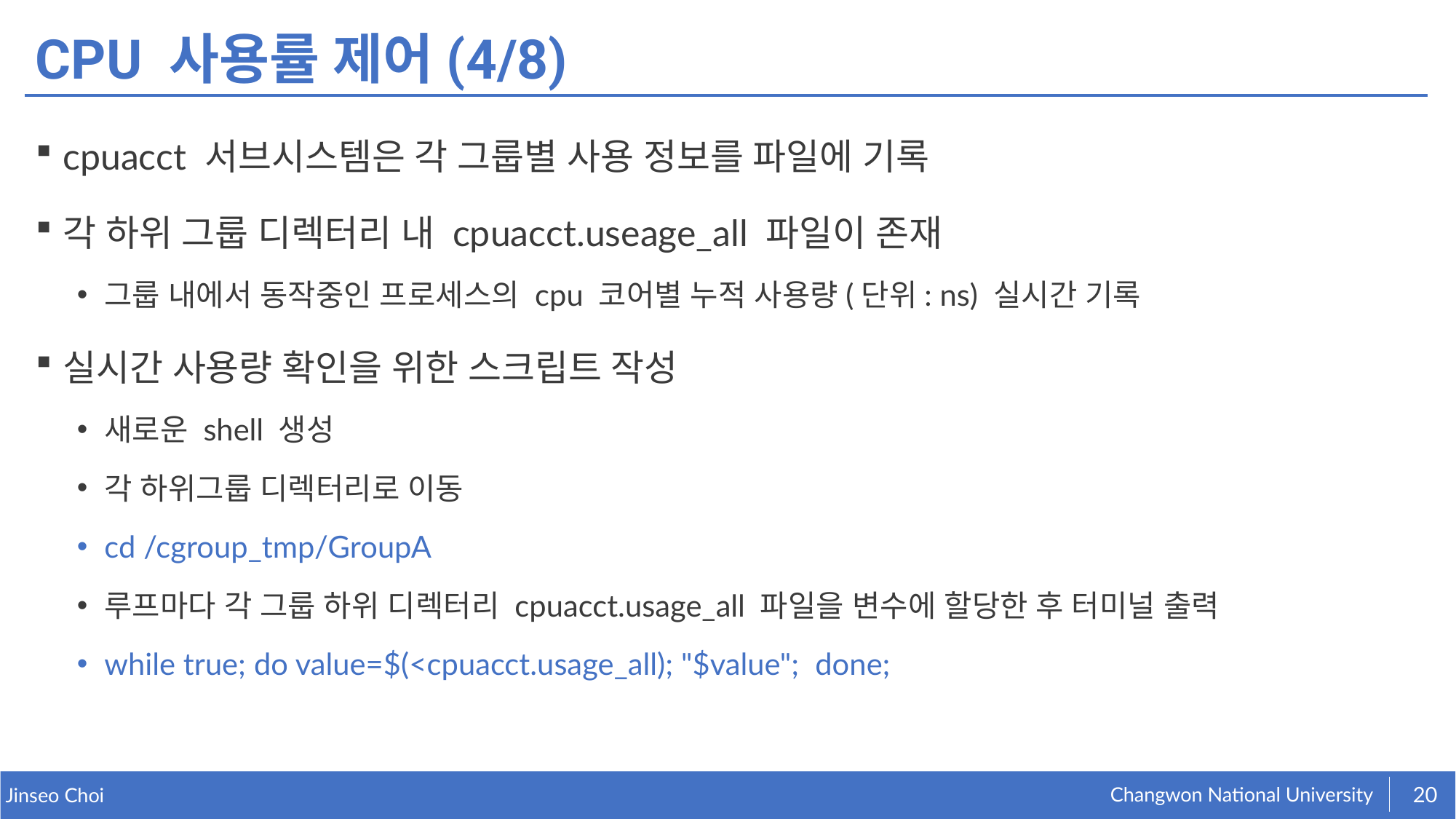

# CPU 사용률 제어(4/8)
cpuacct 서브시스템은 각 그룹별 사용 정보를 파일에 기록
각 하위 그룹 디렉터리 내 cpuacct.useage_all 파일이 존재
그룹 내에서 동작중인 프로세스의 cpu 코어별 누적 사용량(단위: ns) 실시간 기록
실시간 사용량 확인을 위한 스크립트 작성
새로운 shell 생성
각 하위그룹 디렉터리로 이동
cd /cgroup_tmp/GroupA
루프마다 각 그룹 하위 디렉터리 cpuacct.usage_all 파일을 변수에 할당한 후 터미널 출력
while true; do value=$(<cpuacct.usage_all); "$value";  done;

20